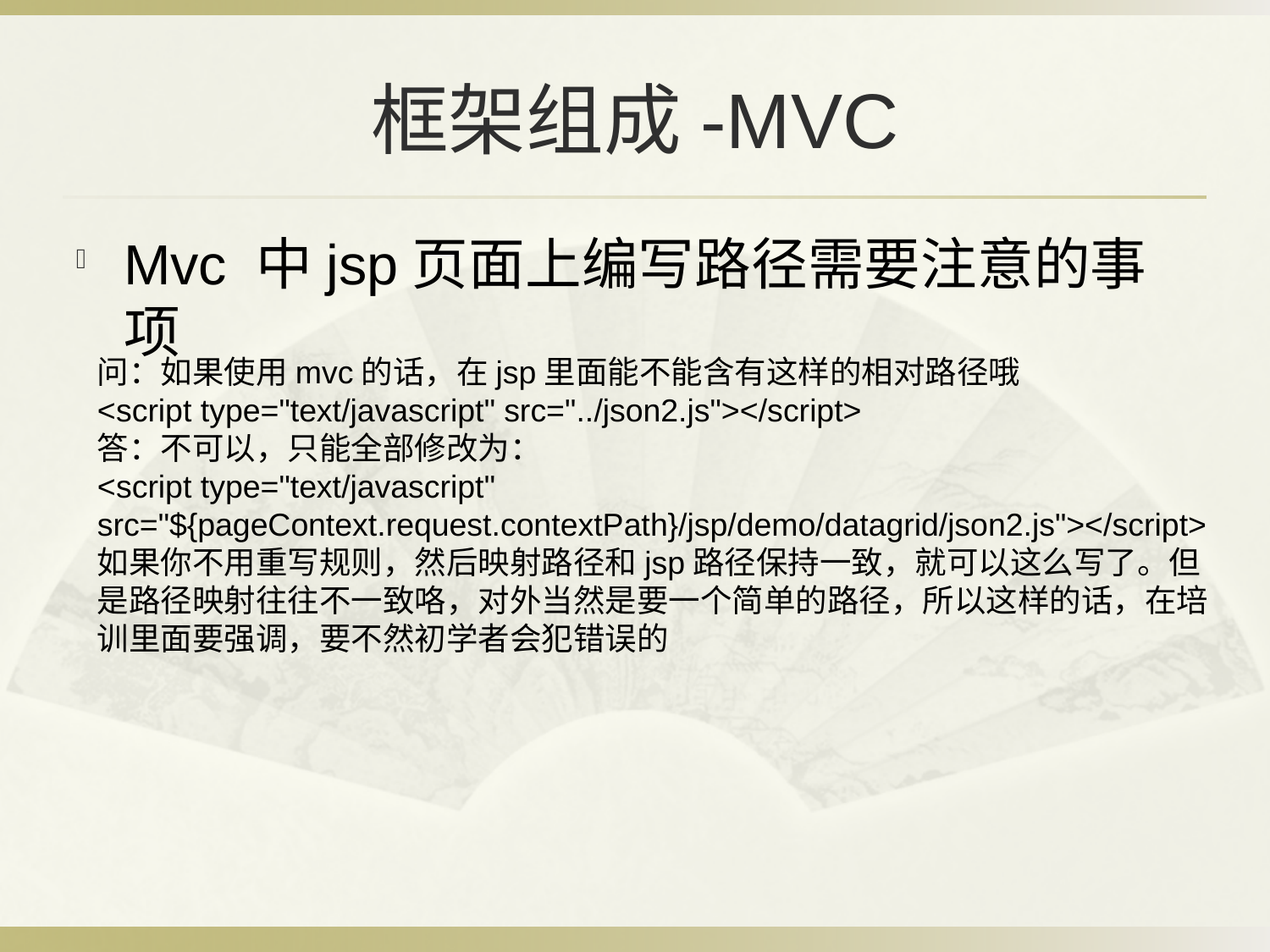

# 框架组成-MVC
Mvc 中jsp页面上编写路径需要注意的事项
问：如果使用mvc的话，在jsp里面能不能含有这样的相对路径哦
<script type="text/javascript" src="../json2.js"></script>
答：不可以，只能全部修改为：
<script type="text/javascript" src="${pageContext.request.contextPath}/jsp/demo/datagrid/json2.js"></script>
如果你不用重写规则，然后映射路径和jsp路径保持一致，就可以这么写了。但是路径映射往往不一致咯，对外当然是要一个简单的路径，所以这样的话，在培训里面要强调，要不然初学者会犯错误的